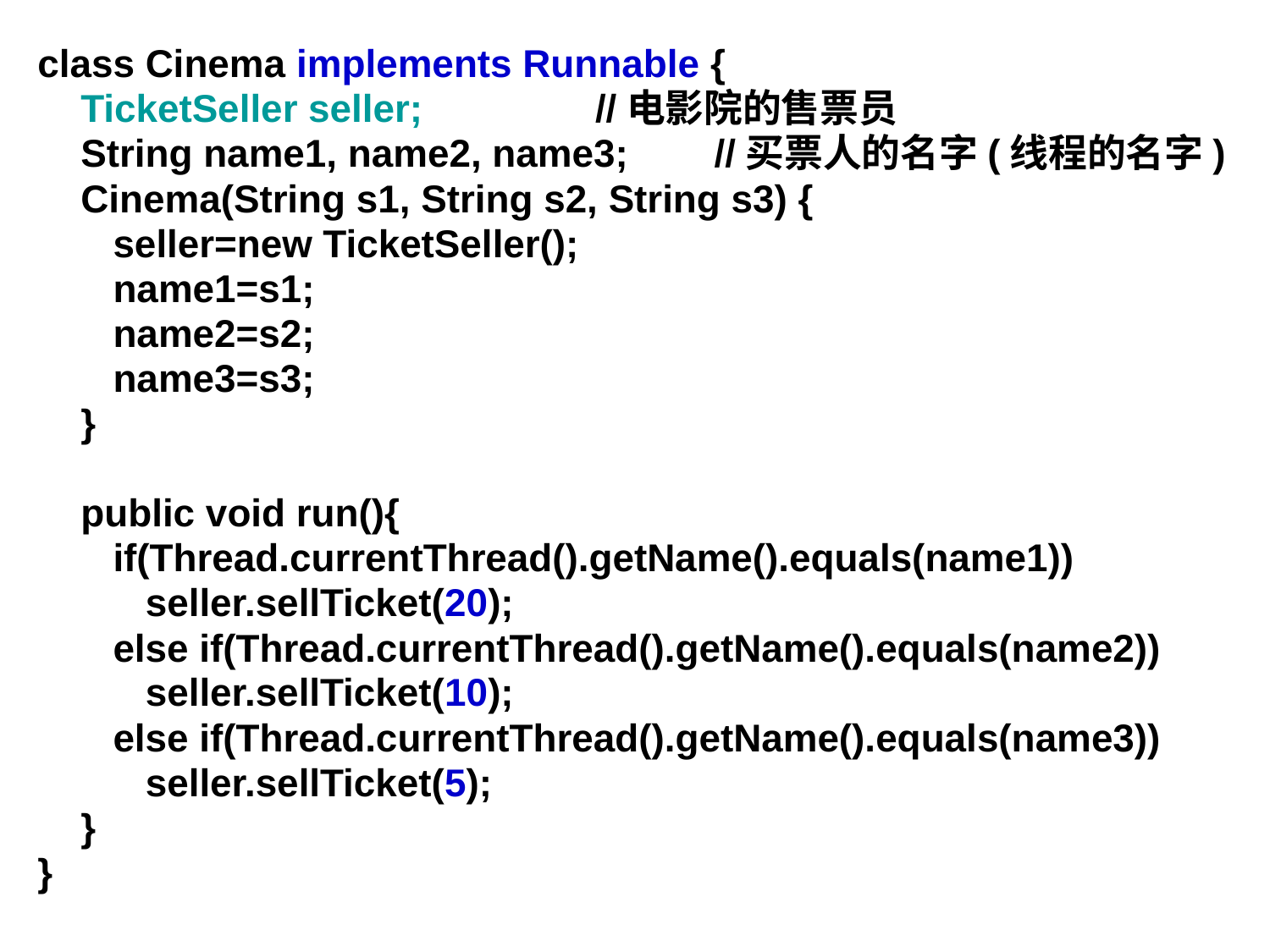

class Cinema implements Runnable {
    TicketSeller seller;                //电影院的售票员
    String name1, name2, name3;        //买票人的名字(线程的名字)
    Cinema(String s1, String s2, String s3) {
       seller=new TicketSeller();
       name1=s1;
       name2=s2;
       name3=s3;
    }

    public void run(){
       if(Thread.currentThread().getName().equals(name1))
          seller.sellTicket(20);
       else if(Thread.currentThread().getName().equals(name2))
          seller.sellTicket(10);
       else if(Thread.currentThread().getName().equals(name3))
          seller.sellTicket(5);
    }
}